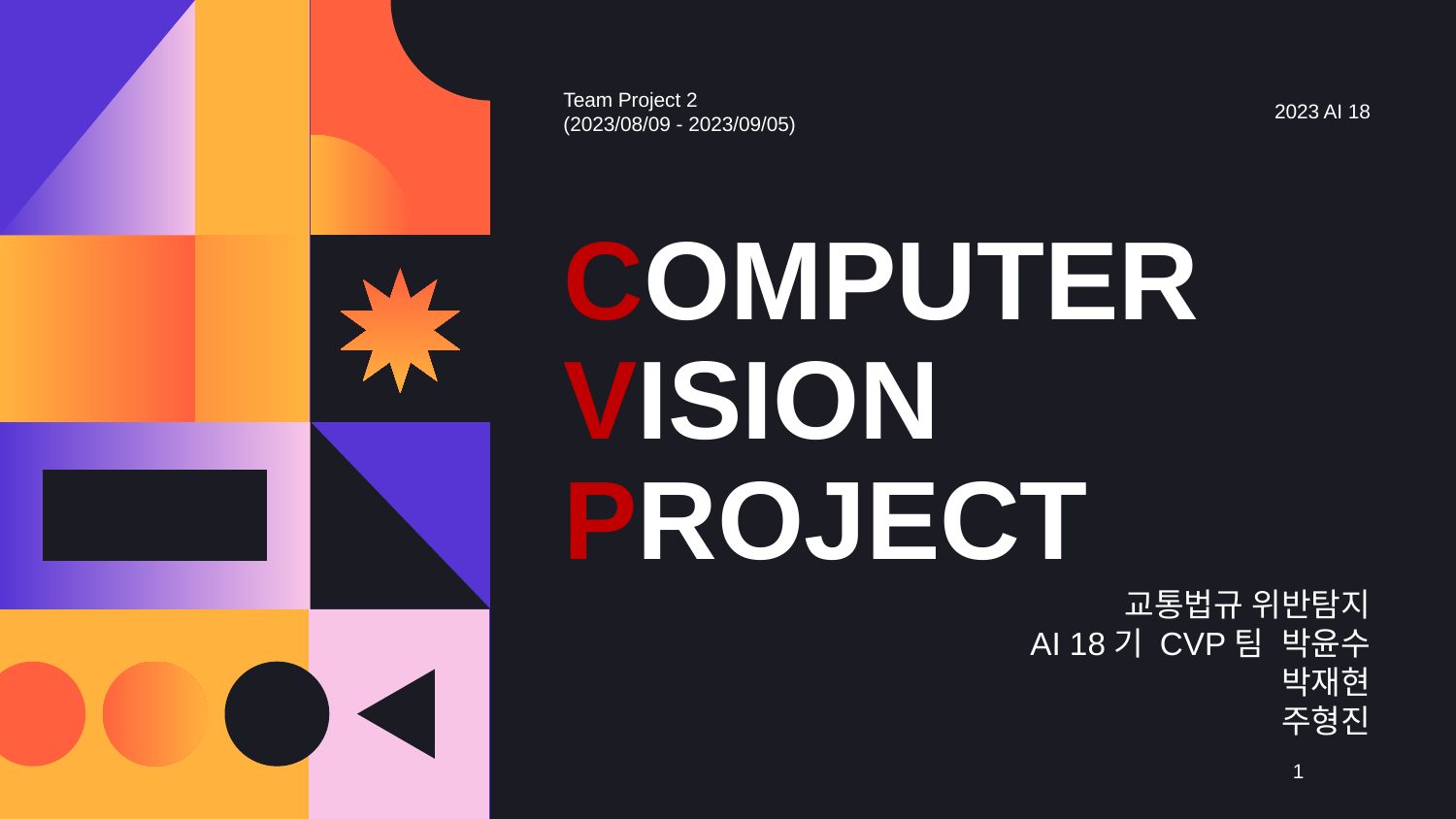

Team Project 2
(2023/08/09 - 2023/09/05)
2023 AI 18
COMPUTER
VISION
PROJECT
교통법규 위반탐지
AI 18기 CVP팀  박윤수
박재현
주형진

1